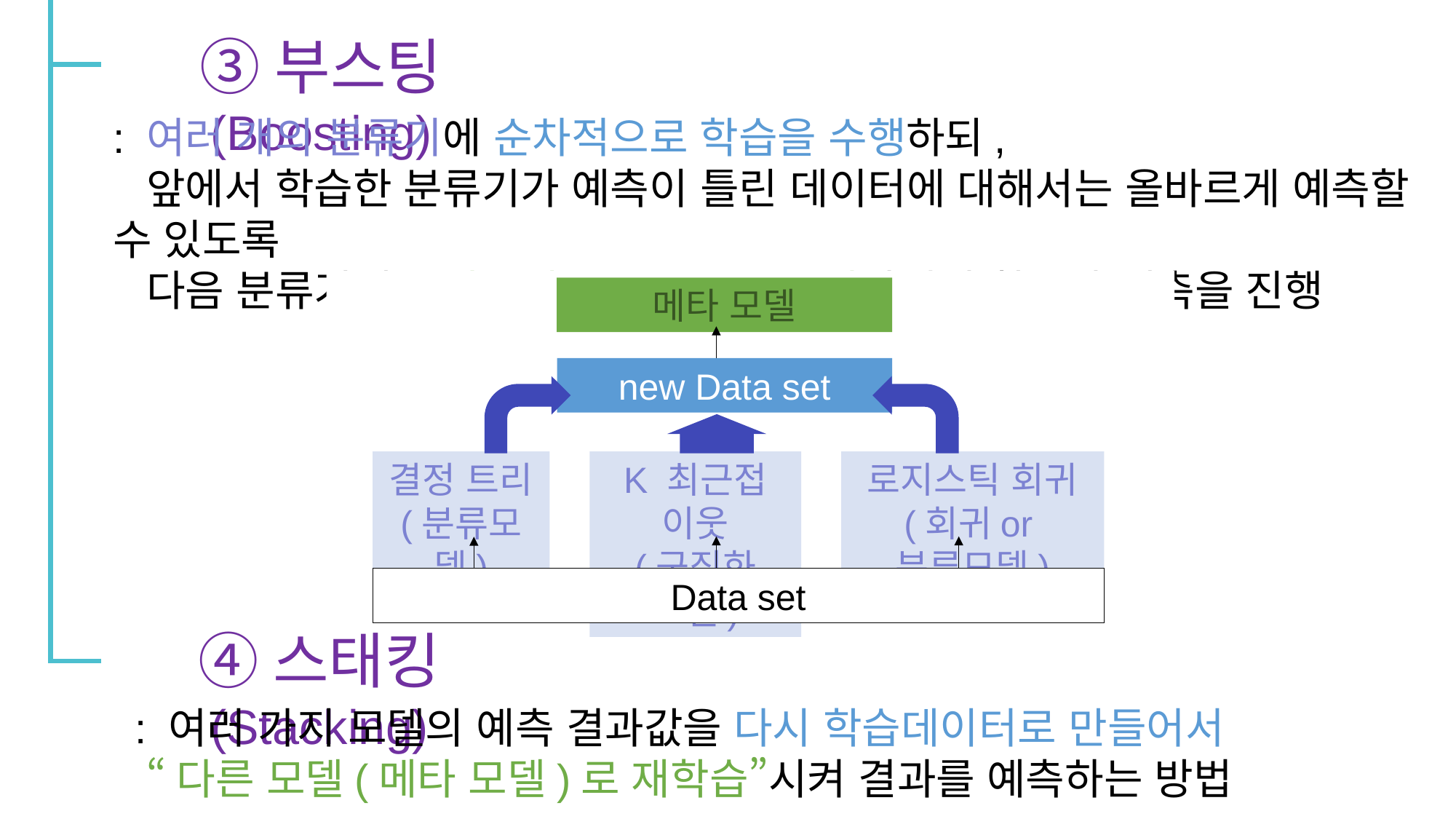

③부스팅(Boosting)
: 여러 개의 분류기에 순차적으로 학습을 수행하되,
  앞에서 학습한 분류기가 예측이 틀린 데이터에 대해서는 올바르게 예측할 수 있도록
  다음 분류기에는 가중치(weight)를 부여하면서 학습과 예측을 진행

메타 모델
로지스틱 회귀
(회귀or분류모델)
결정 트리
(분류모델)
K 최근접 이웃
(군집화 모델)
Data set
new Data set

틀린 데이터에
대한 가중치
틀린 데이터에
대한 가중치

1
2
3

로지스틱 회귀
(회귀or분류모델)
결정 트리
(분류모델)
K 최근접 이웃
(군집화 모델)
Data set
④스태킹(Stacking)
: 여러 가지 모델의 예측 결과값을 다시 학습데이터로 만들어서
 “다른 모델(메타 모델)로 재학습”시켜 결과를 예측하는 방법